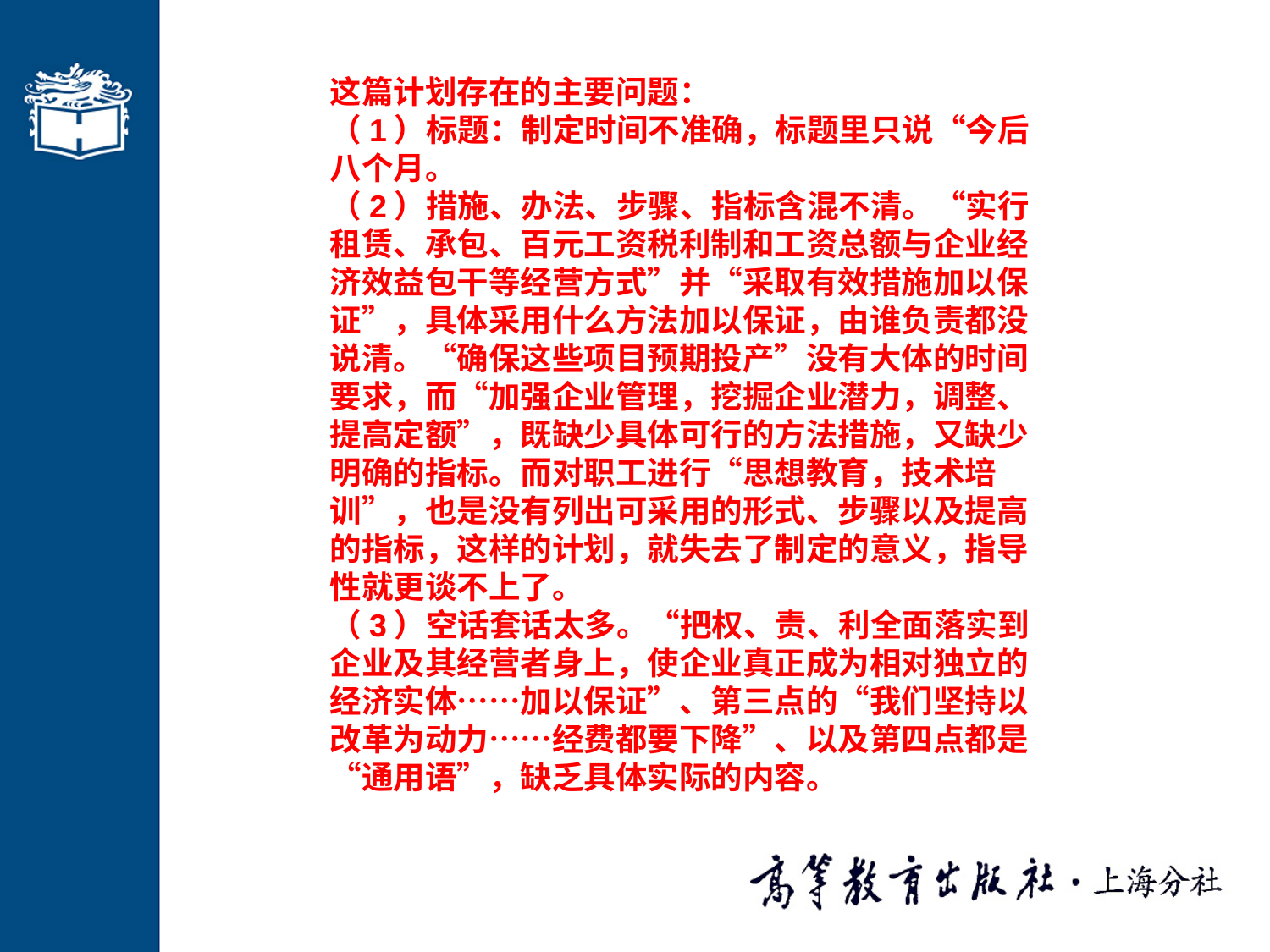

这篇计划存在的主要问题：
（1）标题：制定时间不准确，标题里只说“今后八个月。
（2）措施、办法、步骤、指标含混不清。“实行租赁、承包、百元工资税利制和工资总额与企业经济效益包干等经营方式”并“采取有效措施加以保证”，具体采用什么方法加以保证，由谁负责都没说清。“确保这些项目预期投产”没有大体的时间要求，而“加强企业管理，挖掘企业潜力，调整、提高定额”，既缺少具体可行的方法措施，又缺少明确的指标。而对职工进行“思想教育，技术培训”，也是没有列出可采用的形式、步骤以及提高的指标，这样的计划，就失去了制定的意义，指导性就更谈不上了。
（3）空话套话太多。“把权、责、利全面落实到企业及其经营者身上，使企业真正成为相对独立的经济实体……加以保证”、第三点的“我们坚持以改革为动力……经费都要下降”、以及第四点都是“通用语”，缺乏具体实际的内容。